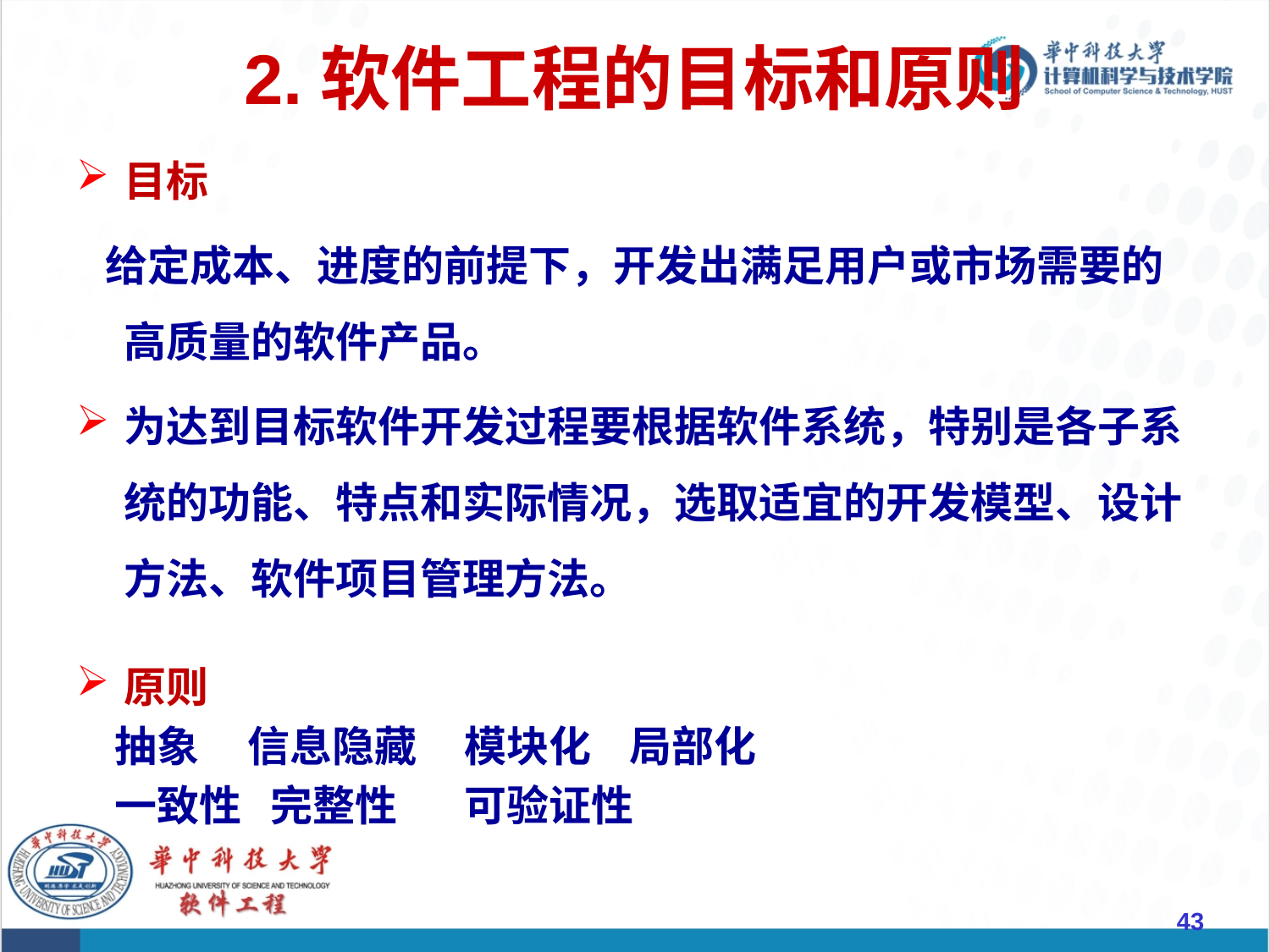

# 2.软件工程的目标和原则
目标
  给定成本、进度的前提下，开发出满足用户或市场需要的高质量的软件产品。
为达到目标软件开发过程要根据软件系统，特别是各子系统的功能、特点和实际情况，选取适宜的开发模型、设计方法、软件项目管理方法。

原则
   抽象     信息隐藏     模块化    局部化
   一致性   完整性       可验证性
43